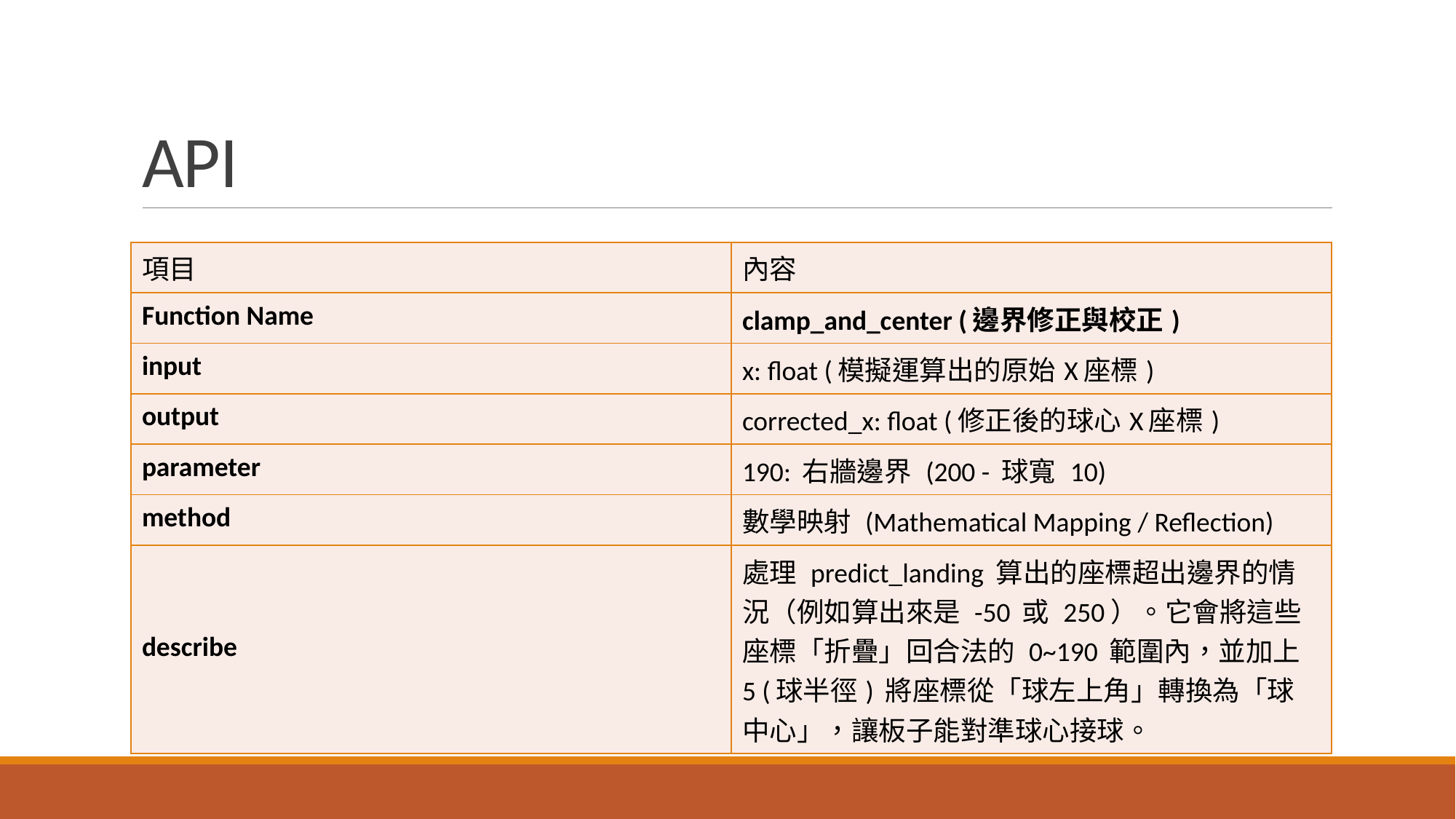

# API
| 項目 | 內容 |
| --- | --- |
| Function Name | clamp\_and\_center (邊界修正與校正) |
| input | x: float (模擬運算出的原始X座標) |
| output | corrected\_x: float (修正後的球心X座標) |
| parameter | 190: 右牆邊界 (200 - 球寬 10) |
| method | 數學映射 (Mathematical Mapping / Reflection) |
| describe | 處理 predict\_landing 算出的座標超出邊界的情況（例如算出來是 -50 或 250）。它會將這些座標「折疊」回合法的 0~190 範圍內，並加上 5 (球半徑) 將座標從「球左上角」轉換為「球中心」，讓板子能對準球心接球。 |